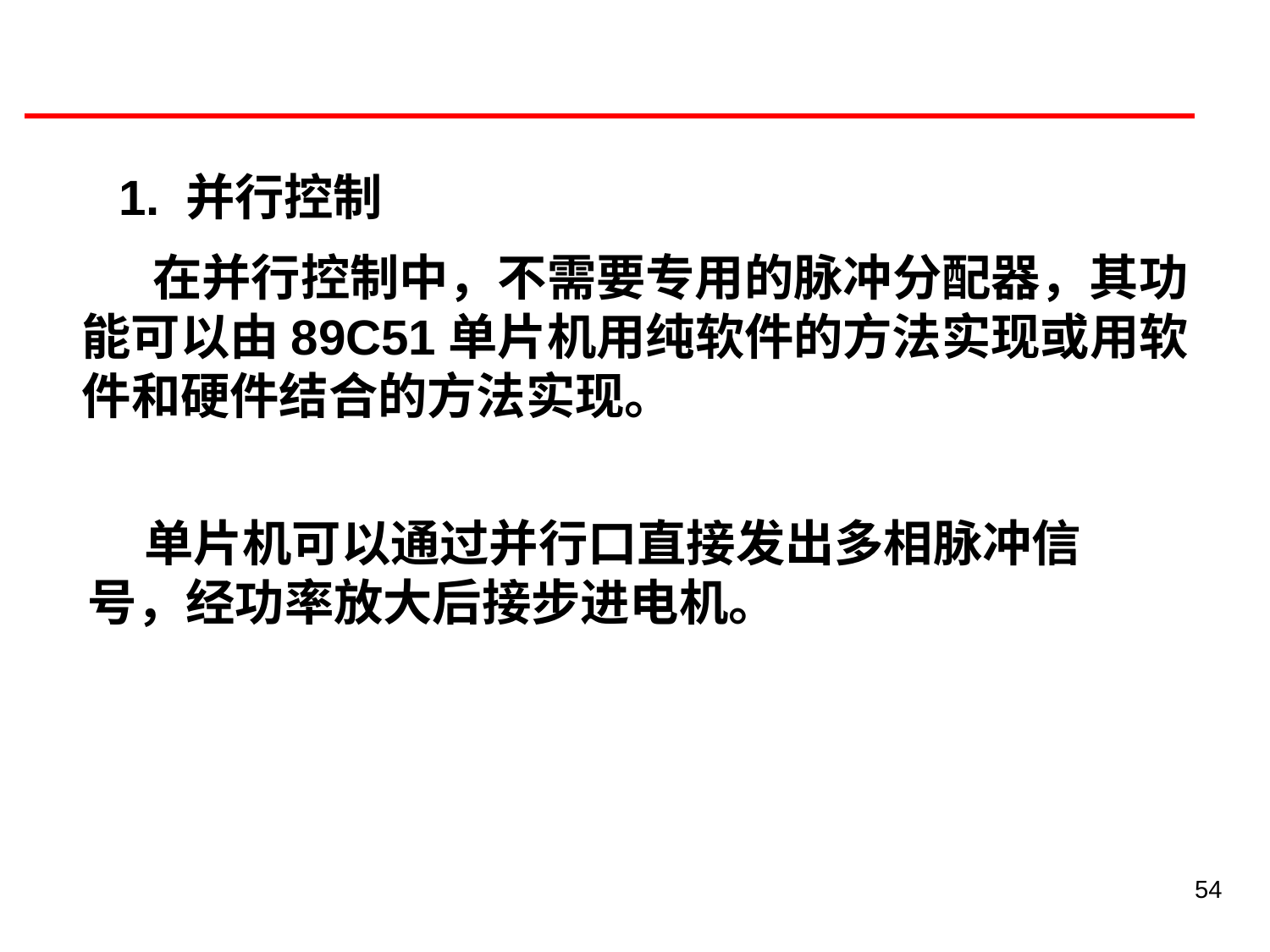

1. 并行控制
  在并行控制中，不需要专用的脉冲分配器，其功能可以由89C51单片机用纯软件的方法实现或用软件和硬件结合的方法实现。
    单片机可以通过并行口直接发出多相脉冲信号，经功率放大后接步进电机。
54